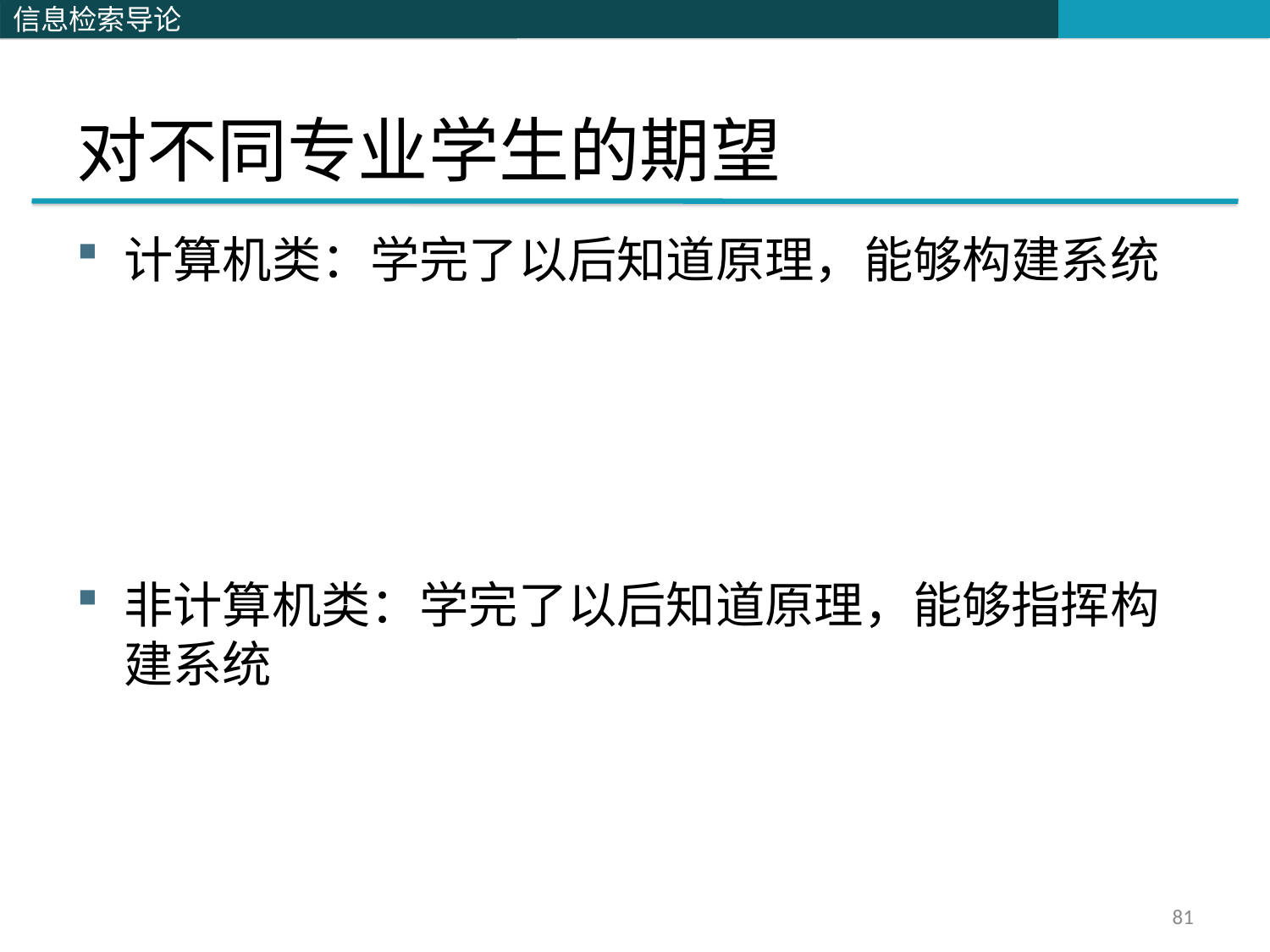

# 对不同专业学生的期望
计算机类：学完了以后知道原理，能够构建系统

非计算机类：学完了以后知道原理，能够指挥构建系统
81